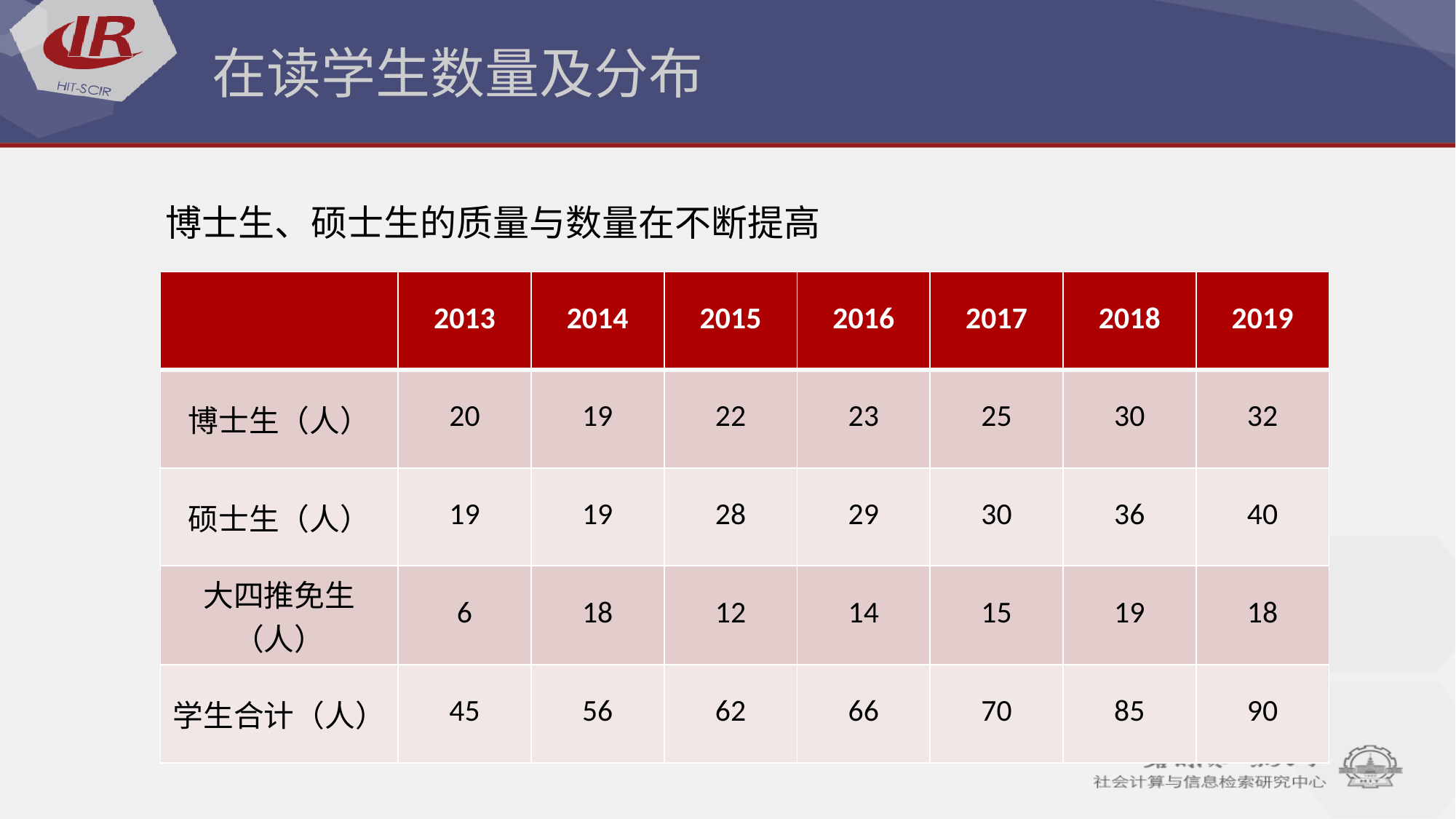

在读学生数量及分布
博士生、硕士生的质量与数量在不断提高
|  | 2013 | 2014 | 2015 | 2016 | 2017 | 2018 | 2019 |
| --- | --- | --- | --- | --- | --- | --- | --- |
| 博士生（人） | 20 | 19 | 22 | 23 | 25 | 30 | 32 |
| 硕士生（人） | 19 | 19 | 28 | 29 | 30 | 36 | 40 |
| 大四推免生（人） | 6 | 18 | 12 | 14 | 15 | 19 | 18 |
| 学生合计（人） | 45 | 56 | 62 | 66 | 70 | 85 | 90 |